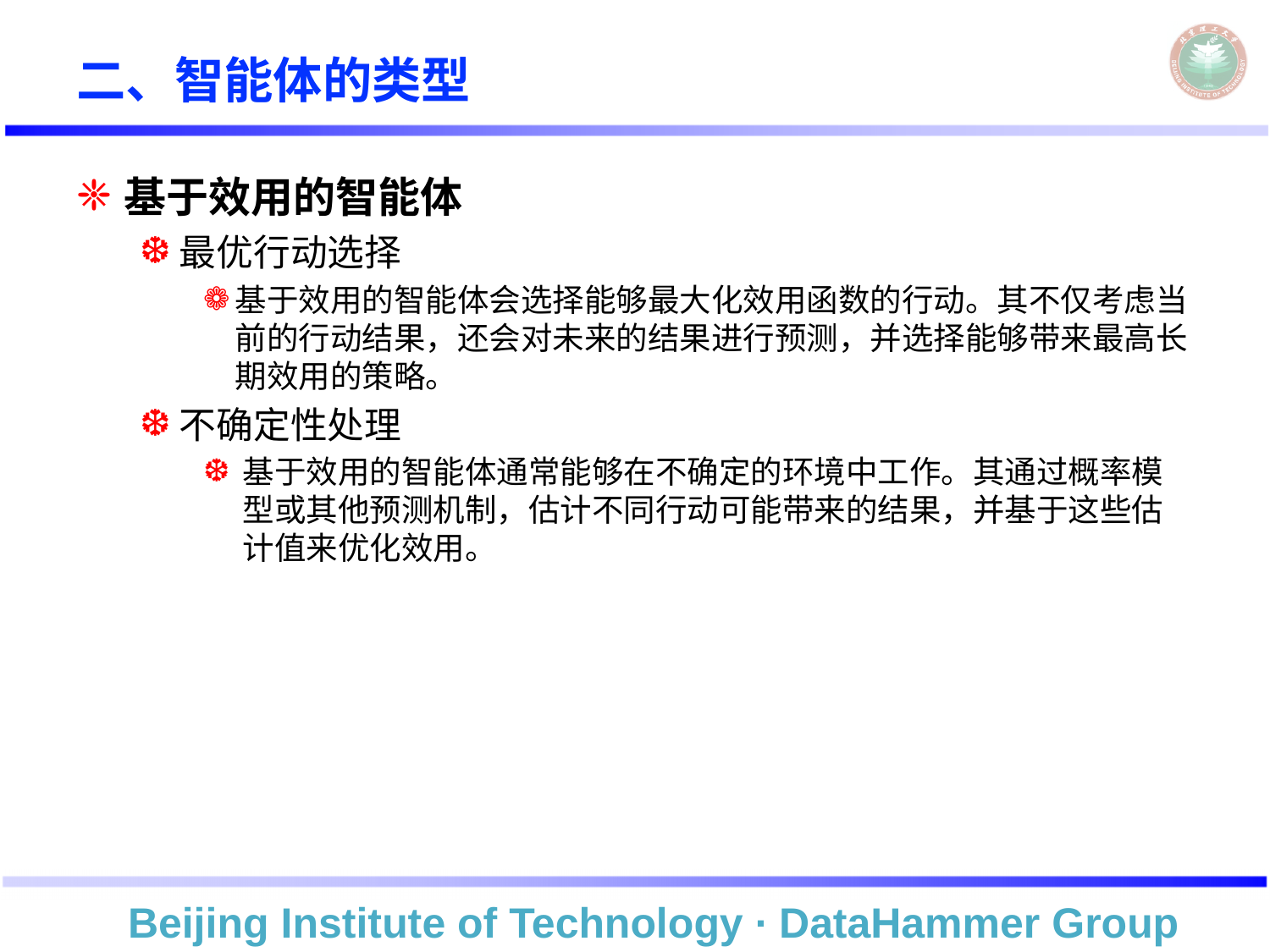

# 二、智能体的类型
基于效用的智能体
最优行动选择
基于效用的智能体会选择能够最大化效用函数的行动。其不仅考虑当前的行动结果，还会对未来的结果进行预测，并选择能够带来最高长期效用的策略。
不确定性处理
基于效用的智能体通常能够在不确定的环境中工作。其通过概率模型或其他预测机制，估计不同行动可能带来的结果，并基于这些估计值来优化效用。